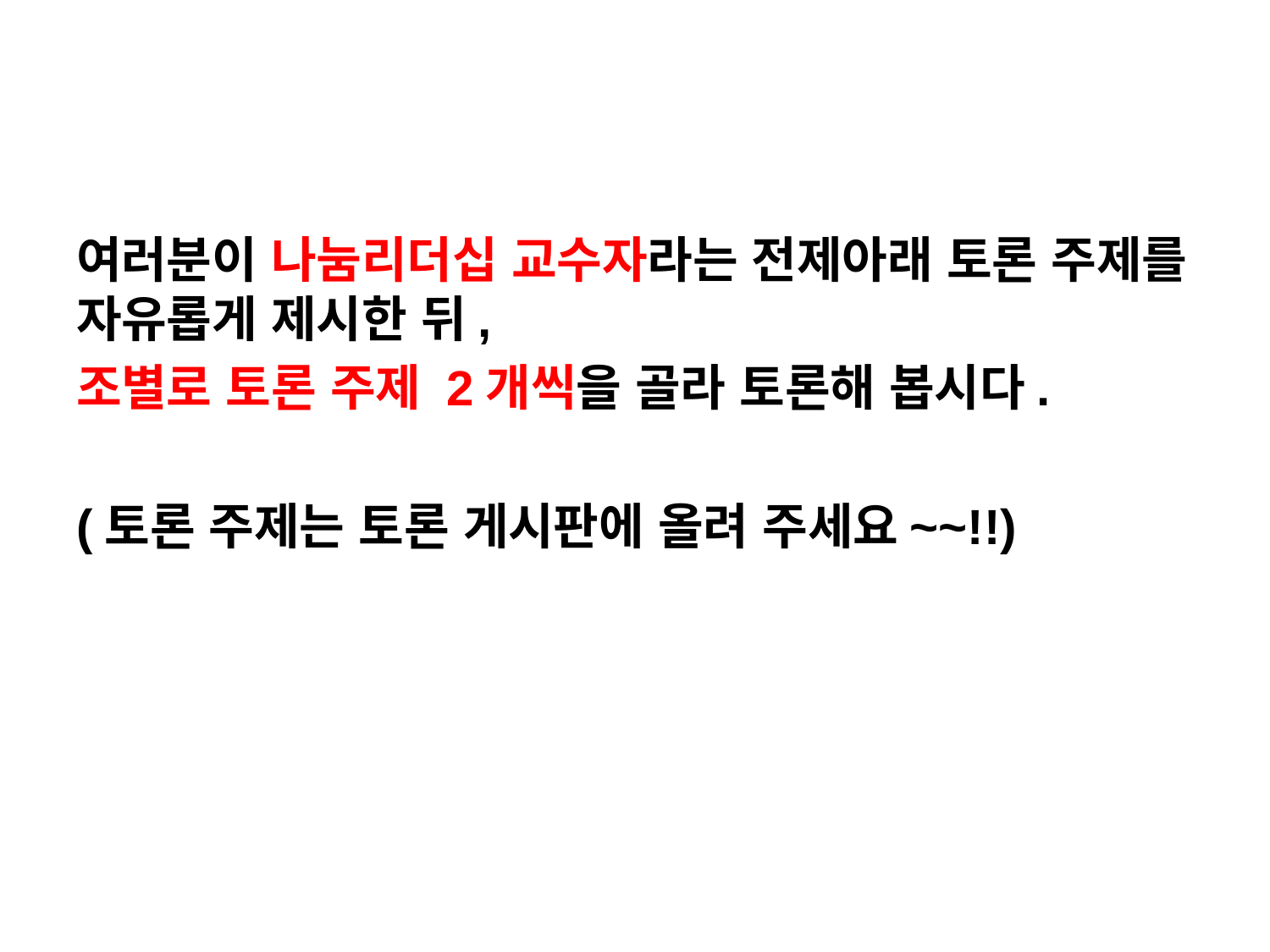

#
여러분이 나눔리더십 교수자라는 전제아래 토론 주제를 자유롭게 제시한 뒤,
조별로 토론 주제 2개씩을 골라 토론해 봅시다.

(토론 주제는 토론 게시판에 올려 주세요~~!!)